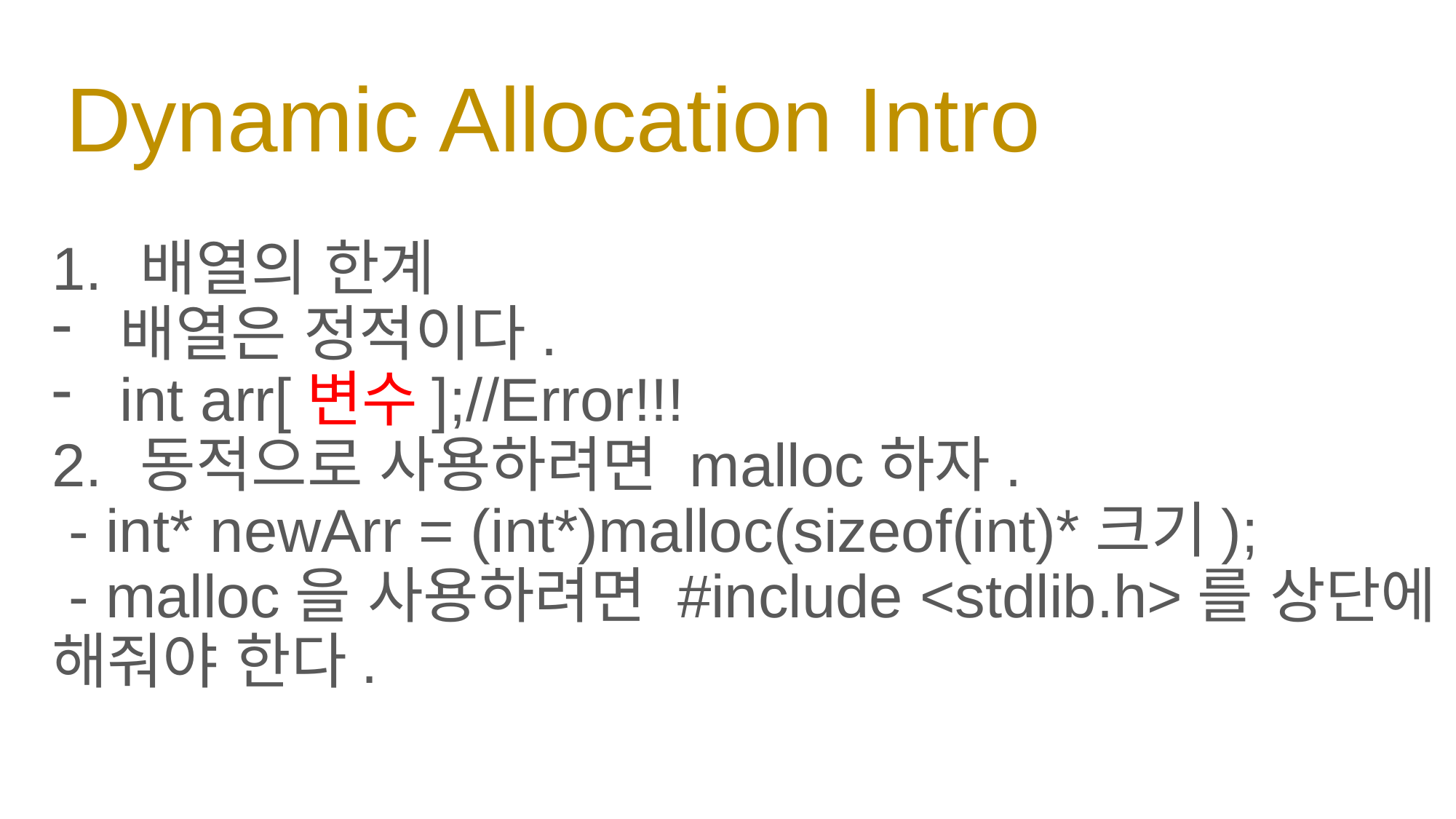

# Dynamic Allocation Intro
배열의 한계
배열은 정적이다.
int arr[변수];//Error!!!
동적으로 사용하려면 malloc하자.
 - int* newArr = (int*)malloc(sizeof(int)*크기);
 - malloc을 사용하려면 #include <stdlib.h>를 상단에 해줘야 한다.